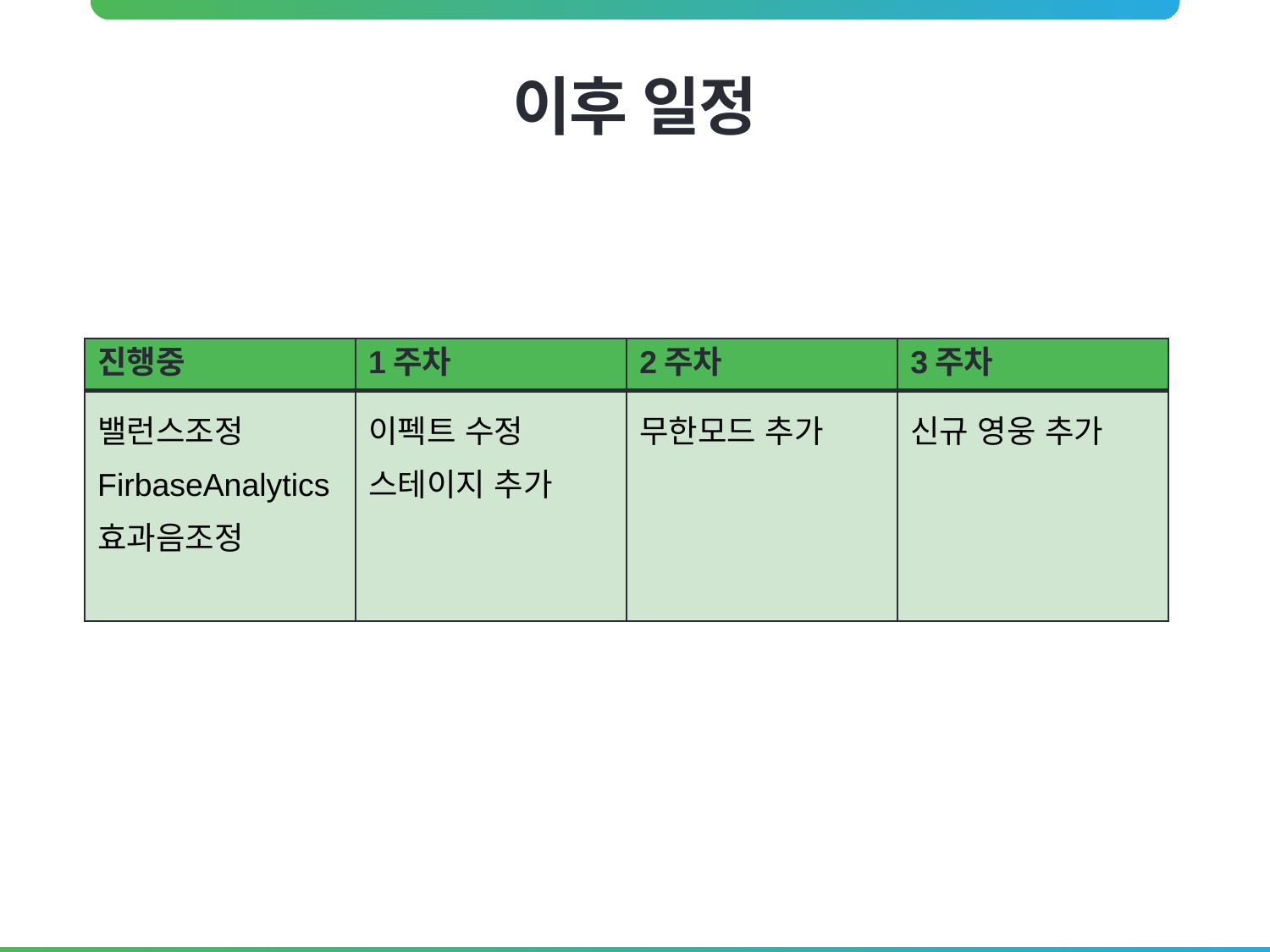

# 이후 일정

| 진행중 | 1주차 | 2주차 | 3주차 |
| --- | --- | --- | --- |
| 밸런스조정 FirbaseAnalytics 효과음조정 | 이펙트 수정 스테이지 추가 | 무한모드 추가 | 신규 영웅 추가 |